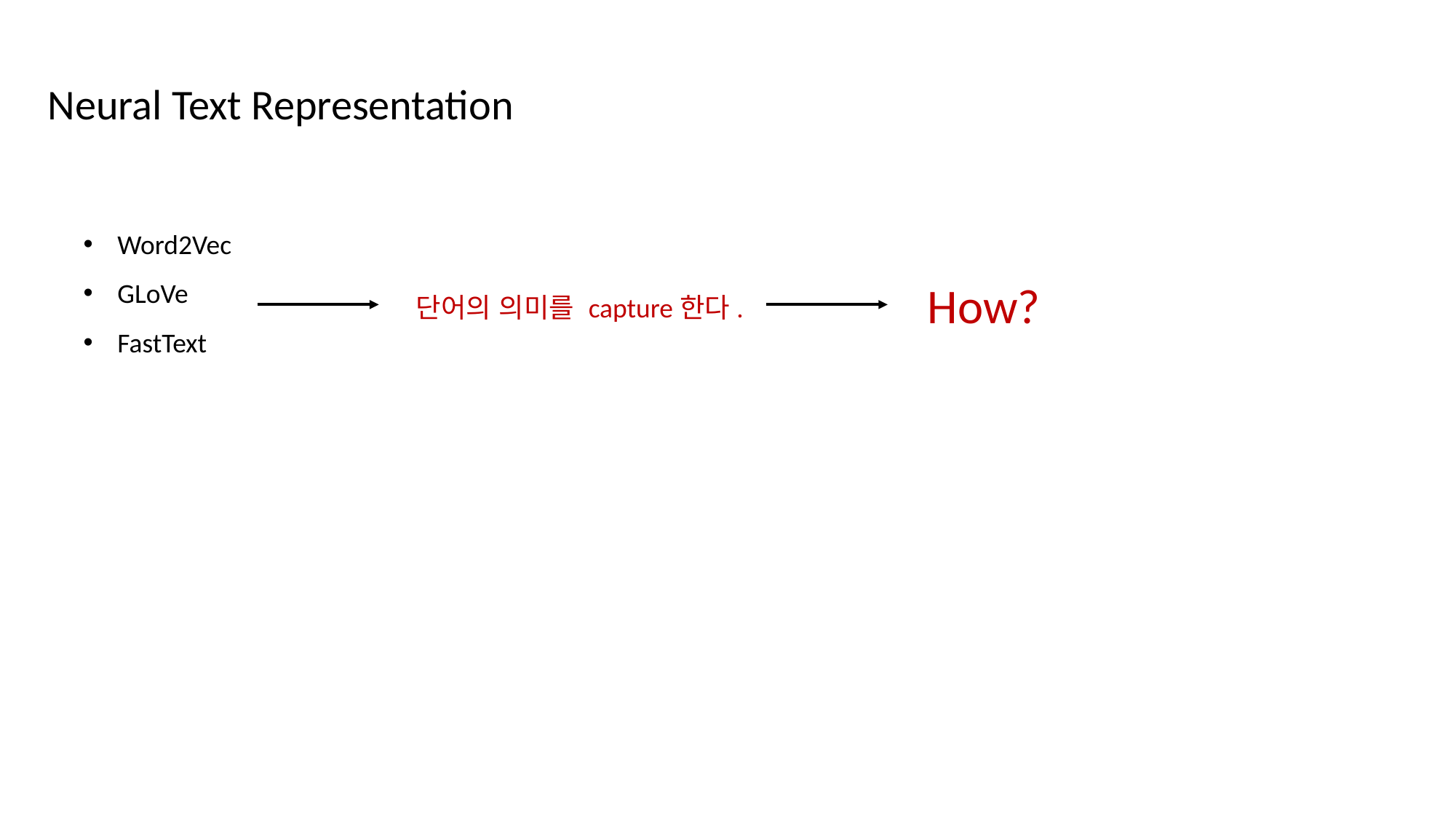

Neural Text Representation
Word2Vec
GLoVe
FastText
How?
단어의 의미를 capture한다.